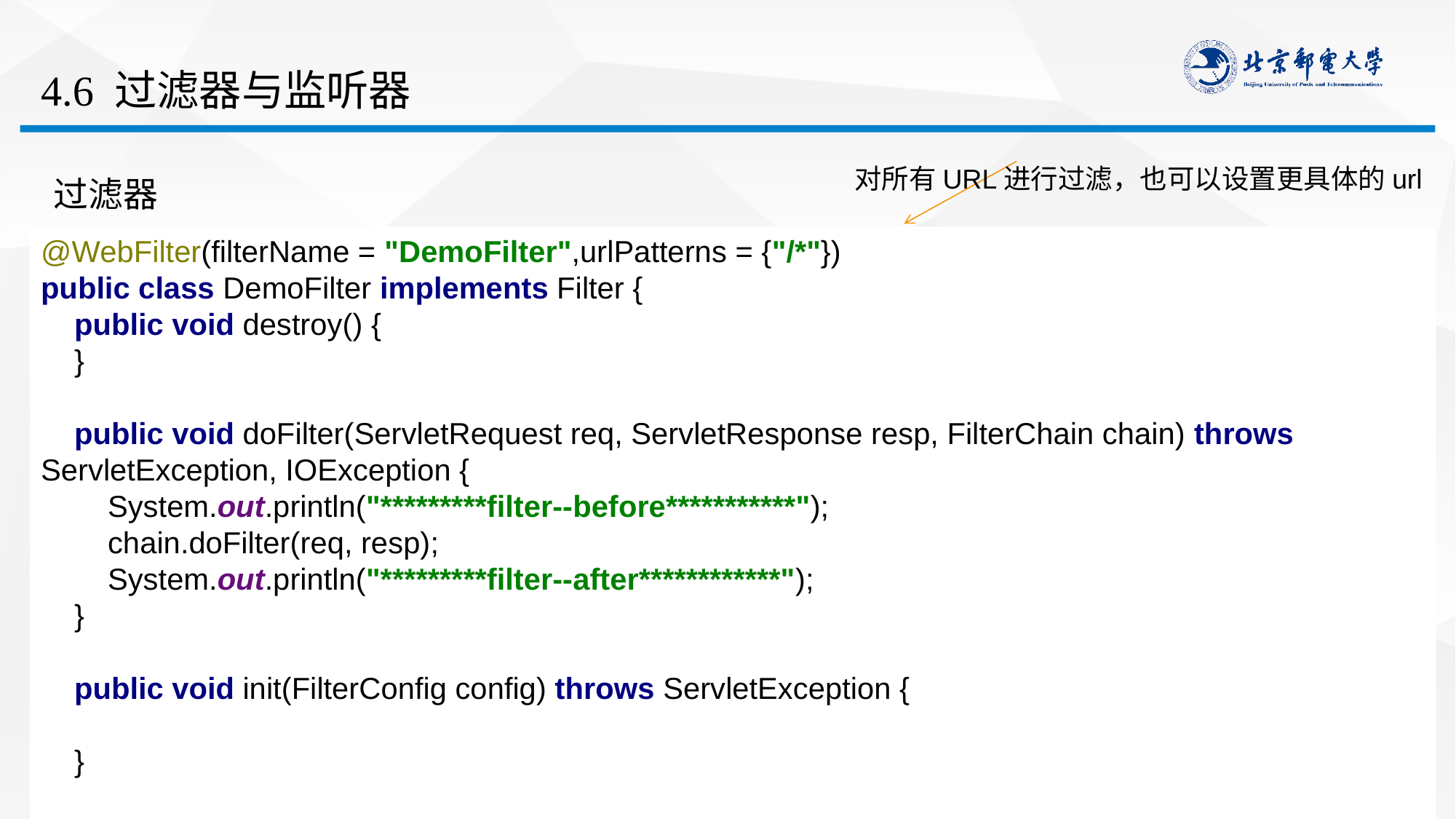

# 4.6 过滤器与监听器
过滤器
  验证实验：
对所有URL进行过滤，也可以设置更具体的url
@WebFilter(filterName = "DemoFilter",urlPatterns = {"/*"})
public class DemoFilter implements Filter {
    public void destroy() {
    }
    public void doFilter(ServletRequest req, ServletResponse resp, FilterChain chain) throws ServletException, IOException {
        System.out.println("*********filter--before***********");
        chain.doFilter(req, resp);
        System.out.println("*********filter--after************");
    }
    public void init(FilterConfig config) throws ServletException {
    }
}